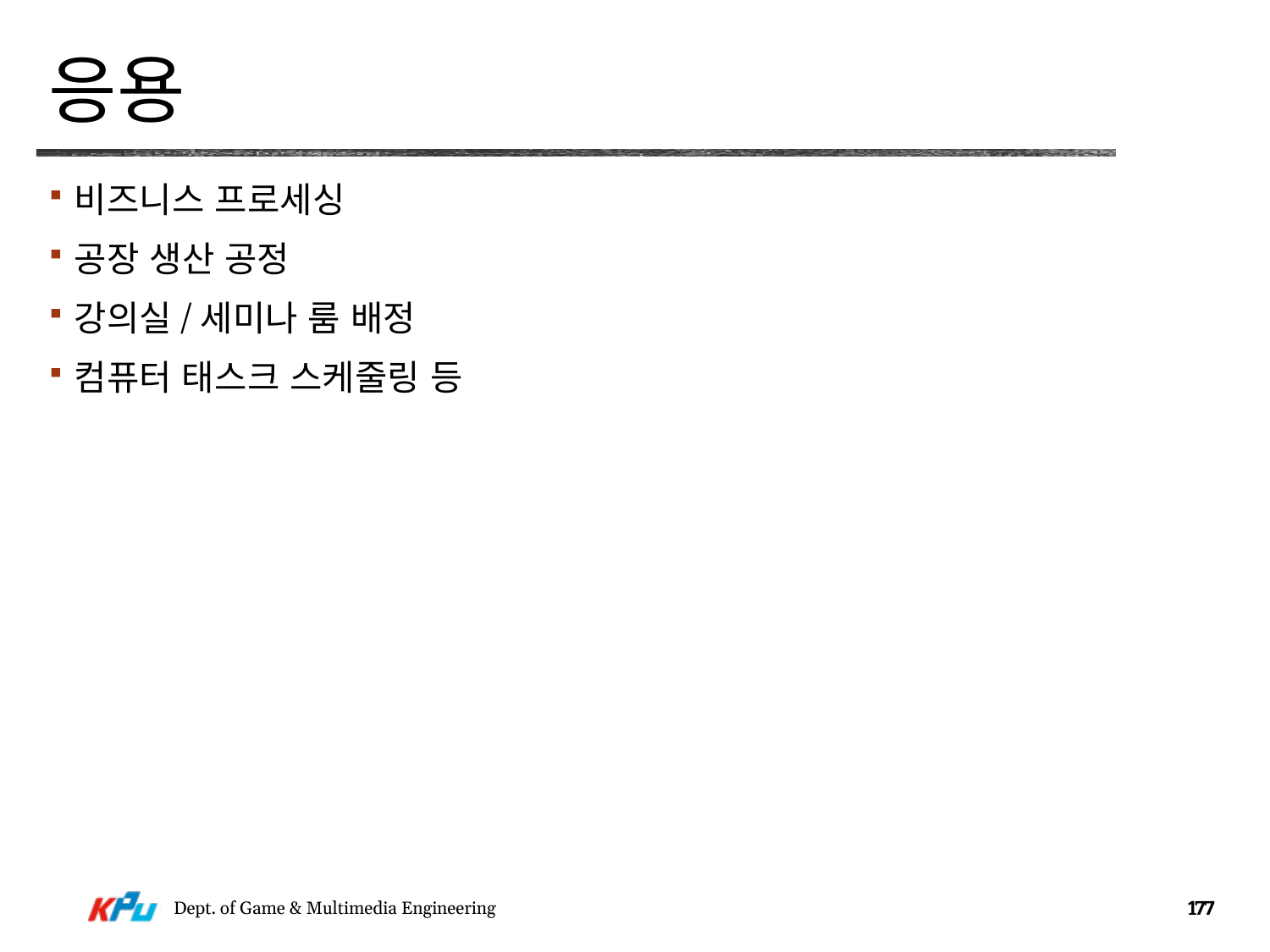

# 응용
비즈니스 프로세싱
공장 생산 공정
강의실/세미나 룸 배정
컴퓨터 태스크 스케줄링 등

Dept. of Game & Multimedia Engineering
177